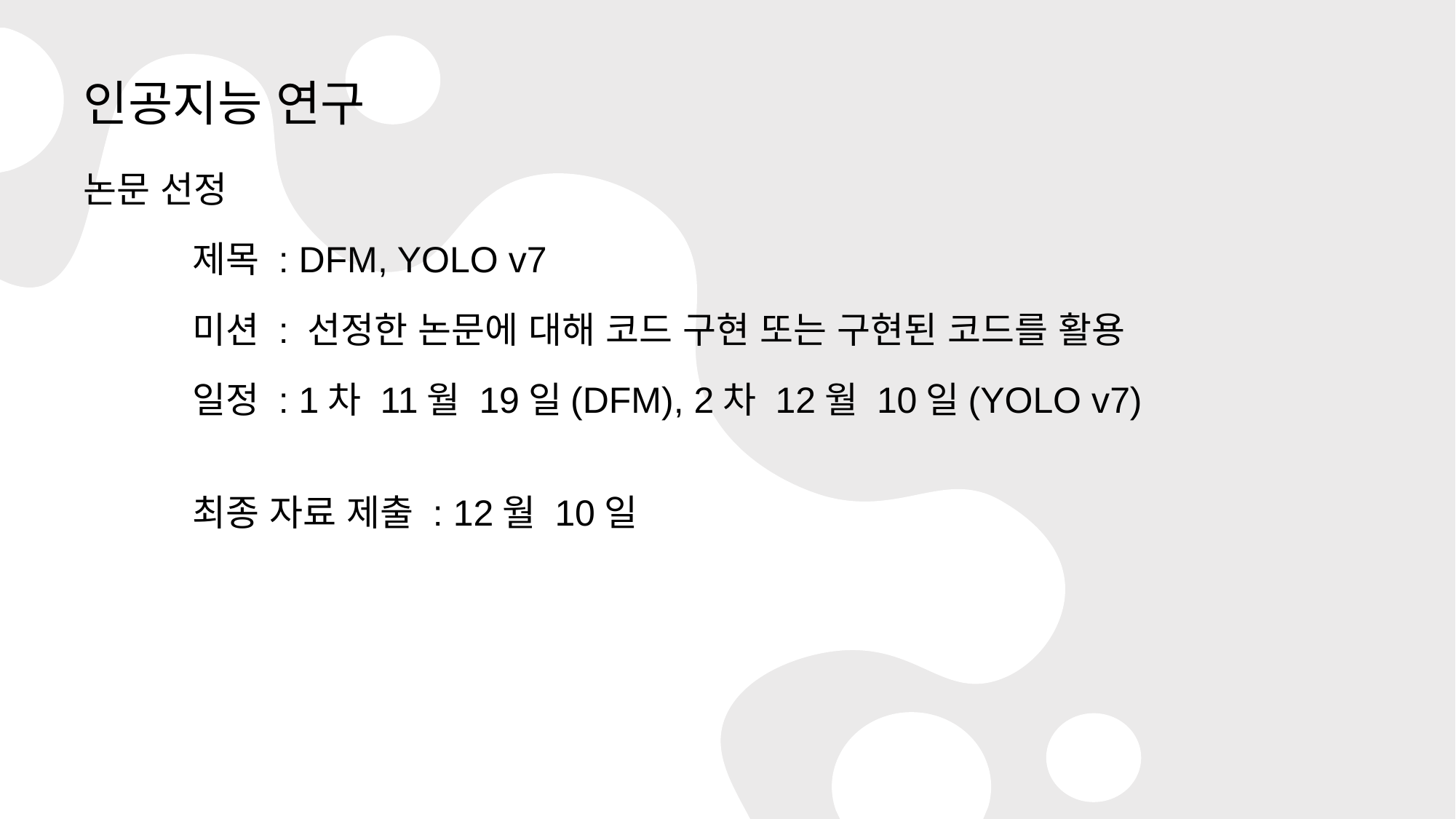

# 인공지능 연구
논문 선정
	제목 : DFM, YOLO v7
	미션 : 선정한 논문에 대해 코드 구현 또는 구현된 코드를 활용
	일정 : 1차 11월 19일(DFM), 2차 12월 10일(YOLO v7)
	최종 자료 제출 : 12월 10일